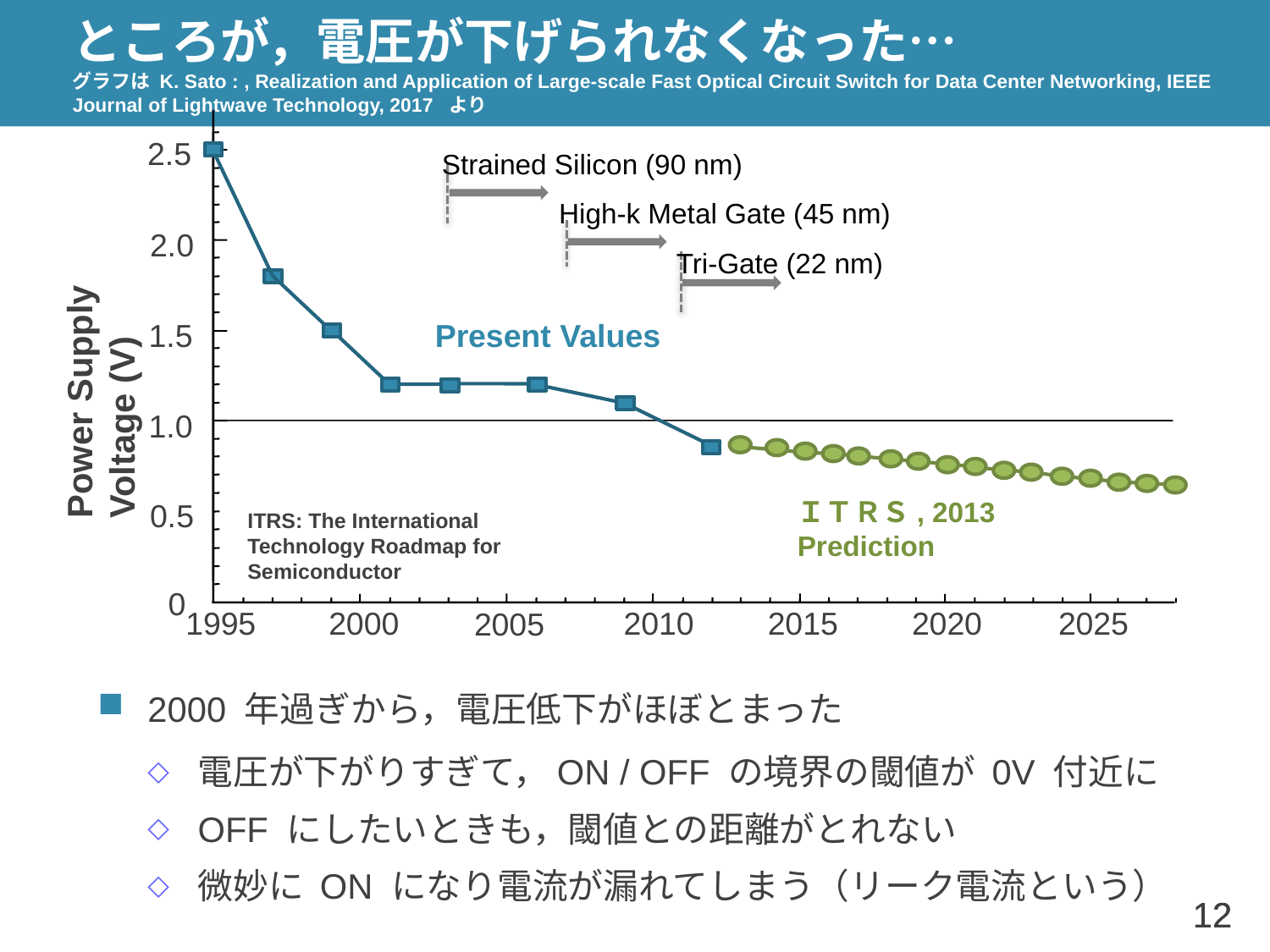

# ところが，電圧が下げられなくなった… グラフは K. Sato : , Realization and Application of Large-scale Fast Optical Circuit Switch for Data Center Networking, IEEE Journal of Lightwave Technology, 2017  より

2.5

Strained Silicon (90 nm)

High-k Metal Gate (45 nm)

2.0

Tri-Gate (22 nm)

1.5
Power Supply Voltage (V)

Present Values

1.0

ＩＴＲＳ, 2013 Prediction
0.5

ITRS: The International Technology Roadmap for Semiconductor

0

1995
2000
2010
2015
2020
2025
2005
2000 年過ぎから，電圧低下がほぼとまった
電圧が下がりすぎて，ON / OFF の境界の閾値が 0V 付近に
OFF にしたいときも，閾値との距離がとれない
微妙に ON になり電流が漏れてしまう（リーク電流という）